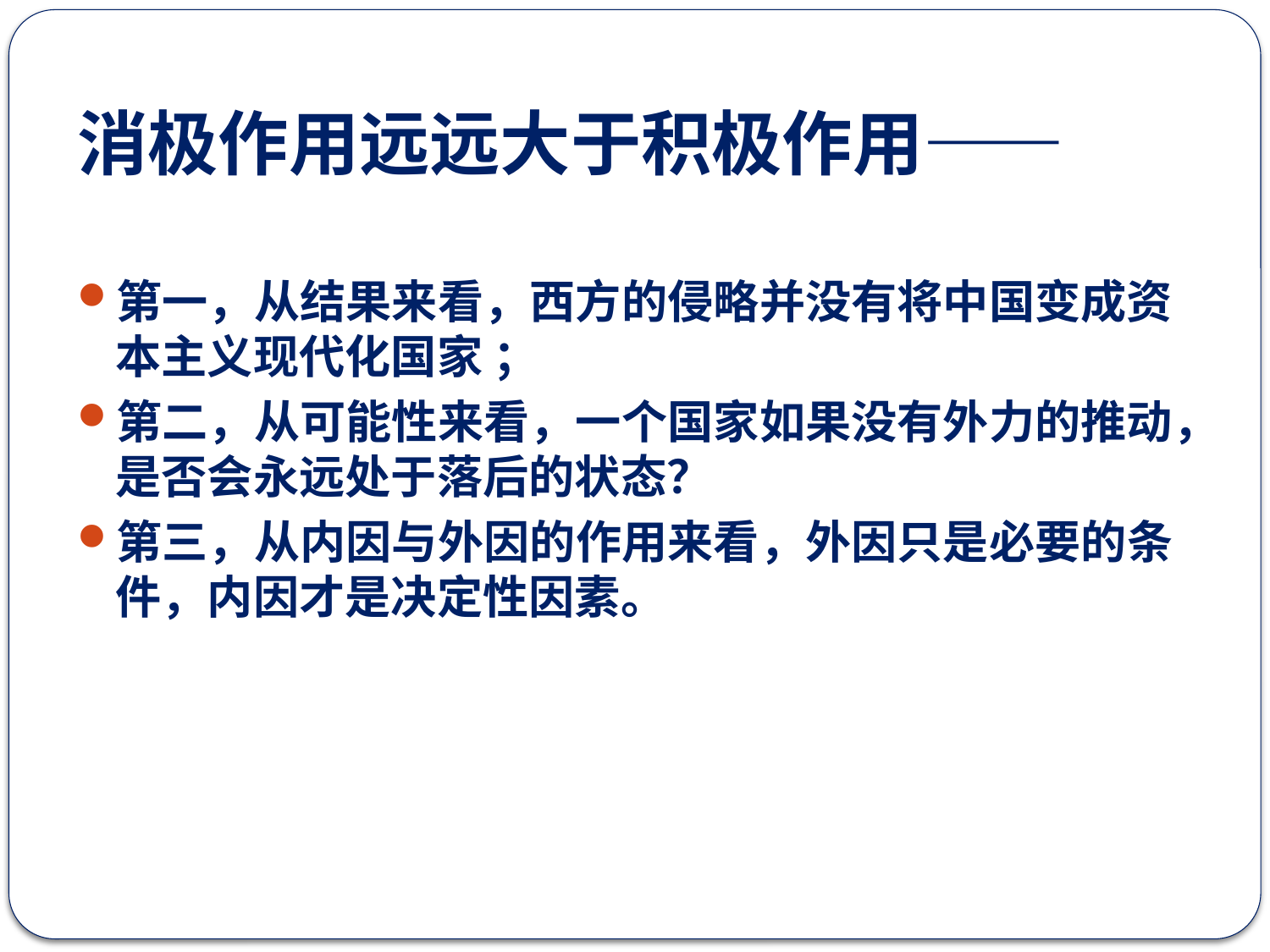

# 消极作用远远大于积极作用——
第一，从结果来看，西方的侵略并没有将中国变成资本主义现代化国家 ；
第二，从可能性来看，一个国家如果没有外力的推动，是否会永远处于落后的状态？
第三，从内因与外因的作用来看，外因只是必要的条件，内因才是决定性因素。